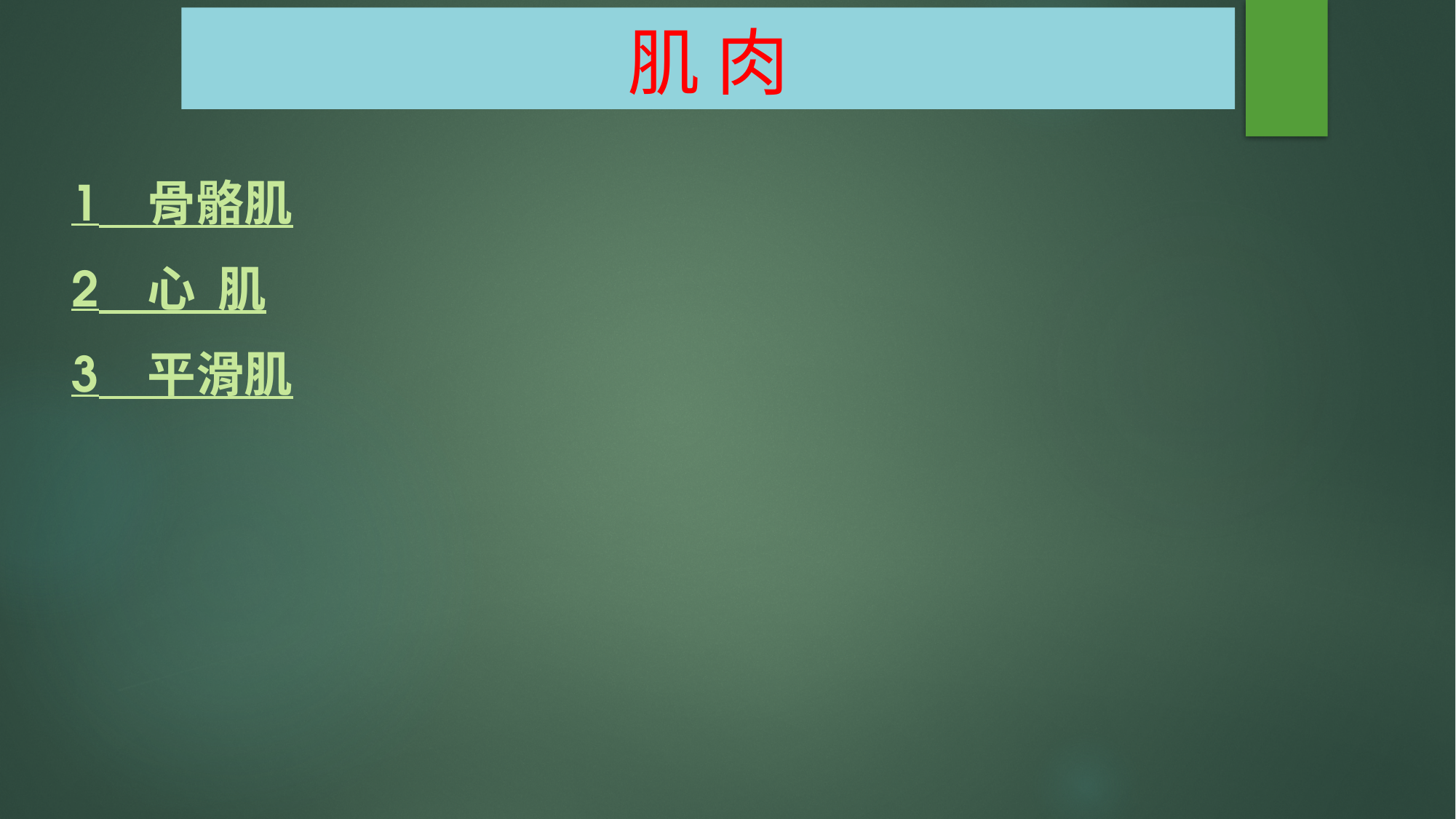

# 肌 肉
1　骨骼肌
2　心  肌
3　平滑肌